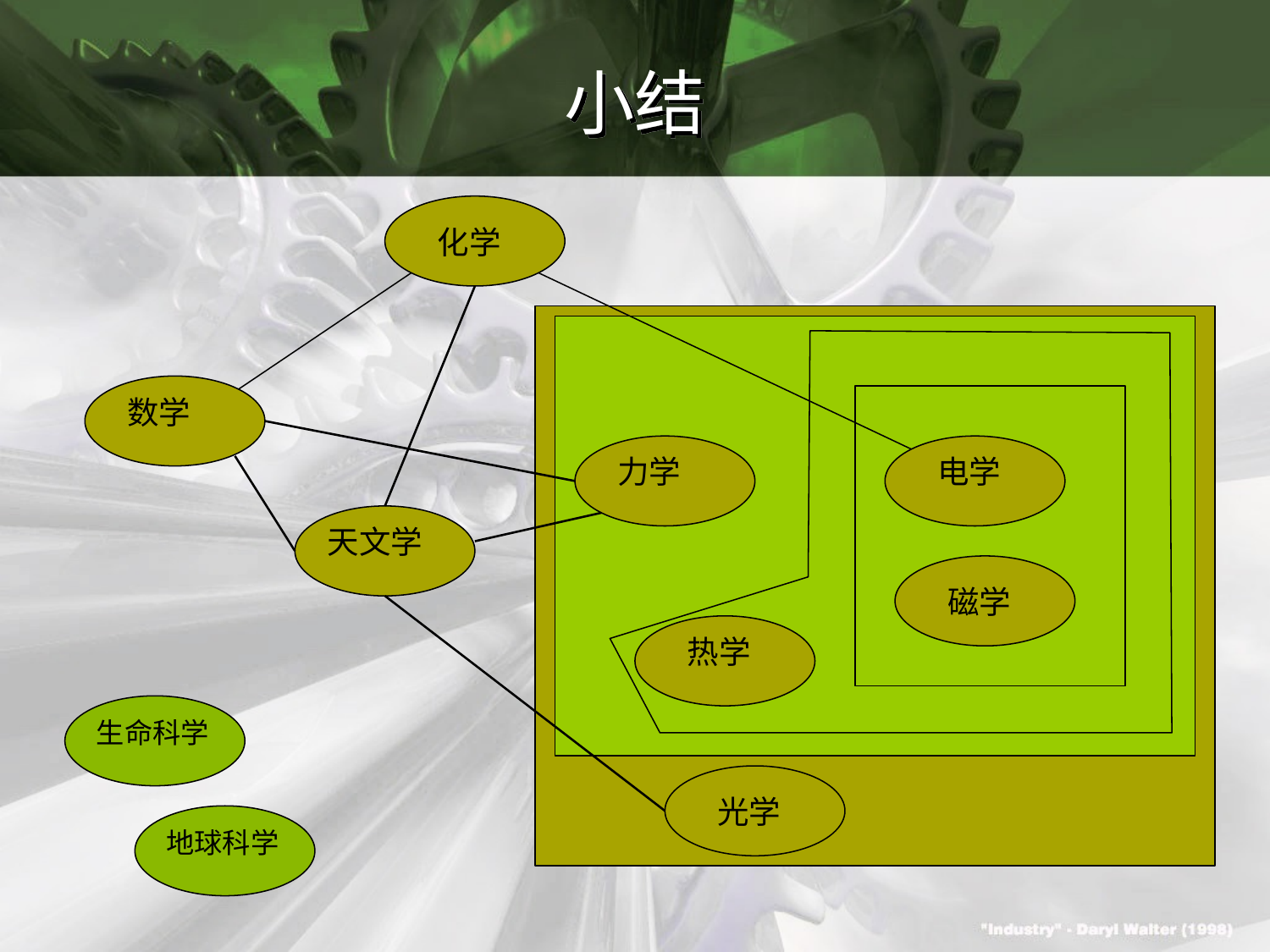

# 小结

化学

数学

力学
电学

天文学

磁学

热学
生命科学

光学
地球科学